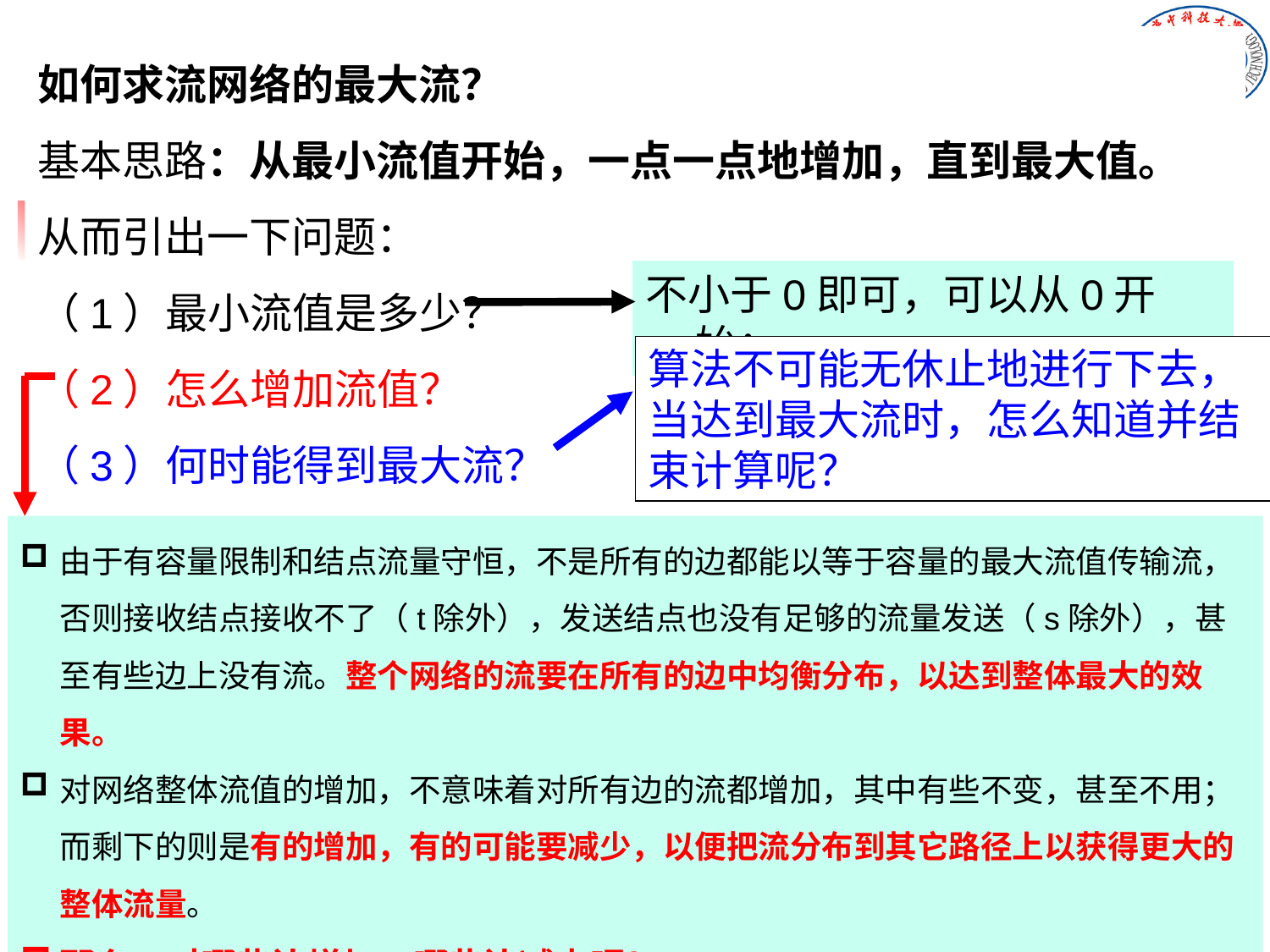

如何求流网络的最大流？
基本思路：从最小流值开始，一点一点地增加，直到最大值。
从而引出一下问题：
（1）最小流值是多少？
（2）怎么增加流值？
（3）何时能得到最大流？

不小于0即可，可以从0开始；
算法不可能无休止地进行下去，当达到最大流时，怎么知道并结束计算呢？
由于有容量限制和结点流量守恒，不是所有的边都能以等于容量的最大流值传输流，否则接收结点接收不了（t除外），发送结点也没有足够的流量发送（s除外），甚至有些边上没有流。整个网络的流要在所有的边中均衡分布，以达到整体最大的效果。
对网络整体流值的增加，不意味着对所有边的流都增加，其中有些不变，甚至不用；而剩下的则是有的增加，有的可能要减少，以便把流分布到其它路径上以获得更大的整体流量。
那么，对哪些边增加、哪些边减少呢？